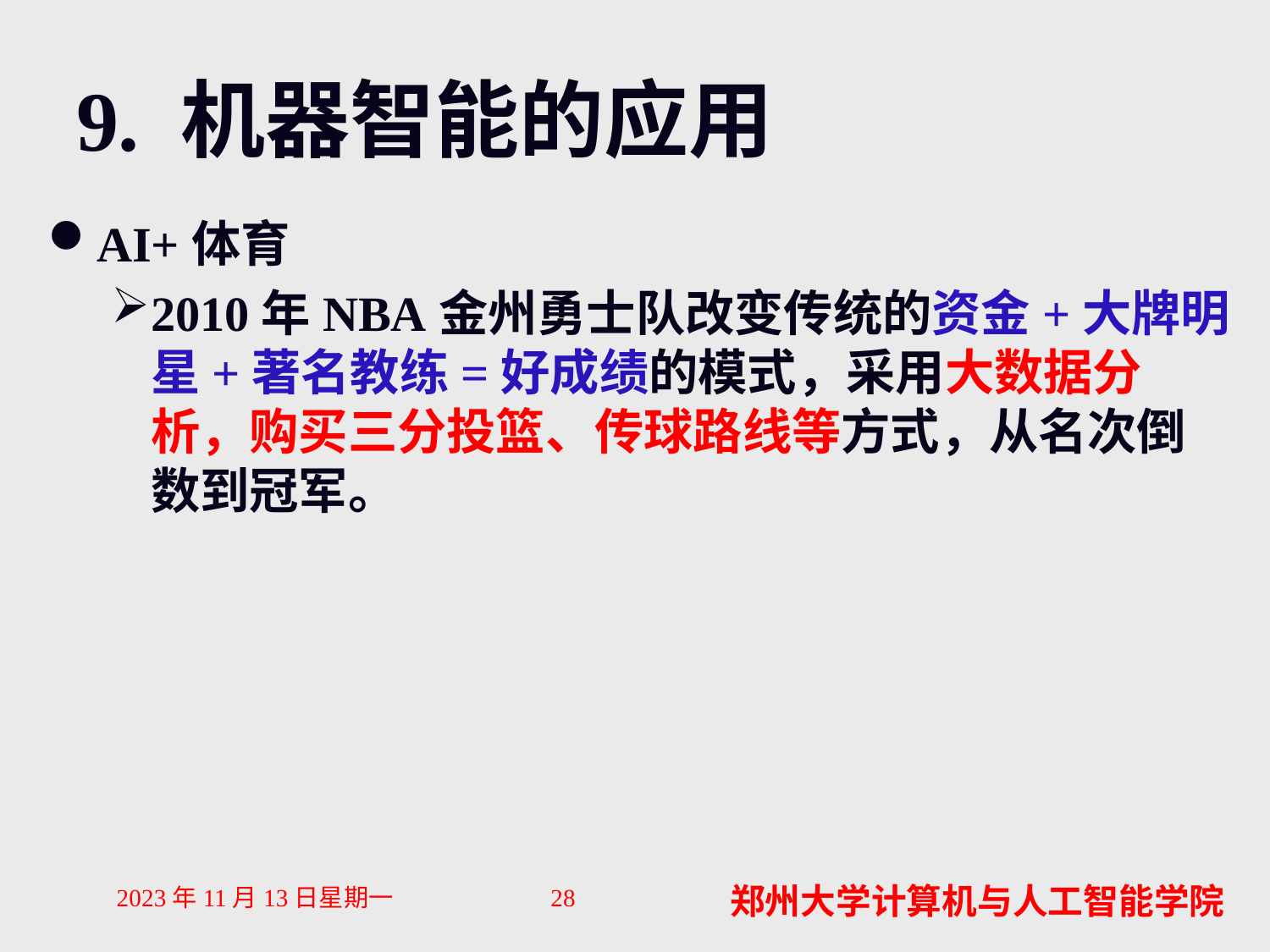

# 9. 机器智能的应用
AI+体育
2010年NBA金州勇士队改变传统的资金+大牌明星+著名教练=好成绩的模式，采用大数据分析，购买三分投篮、传球路线等方式，从名次倒数到冠军。